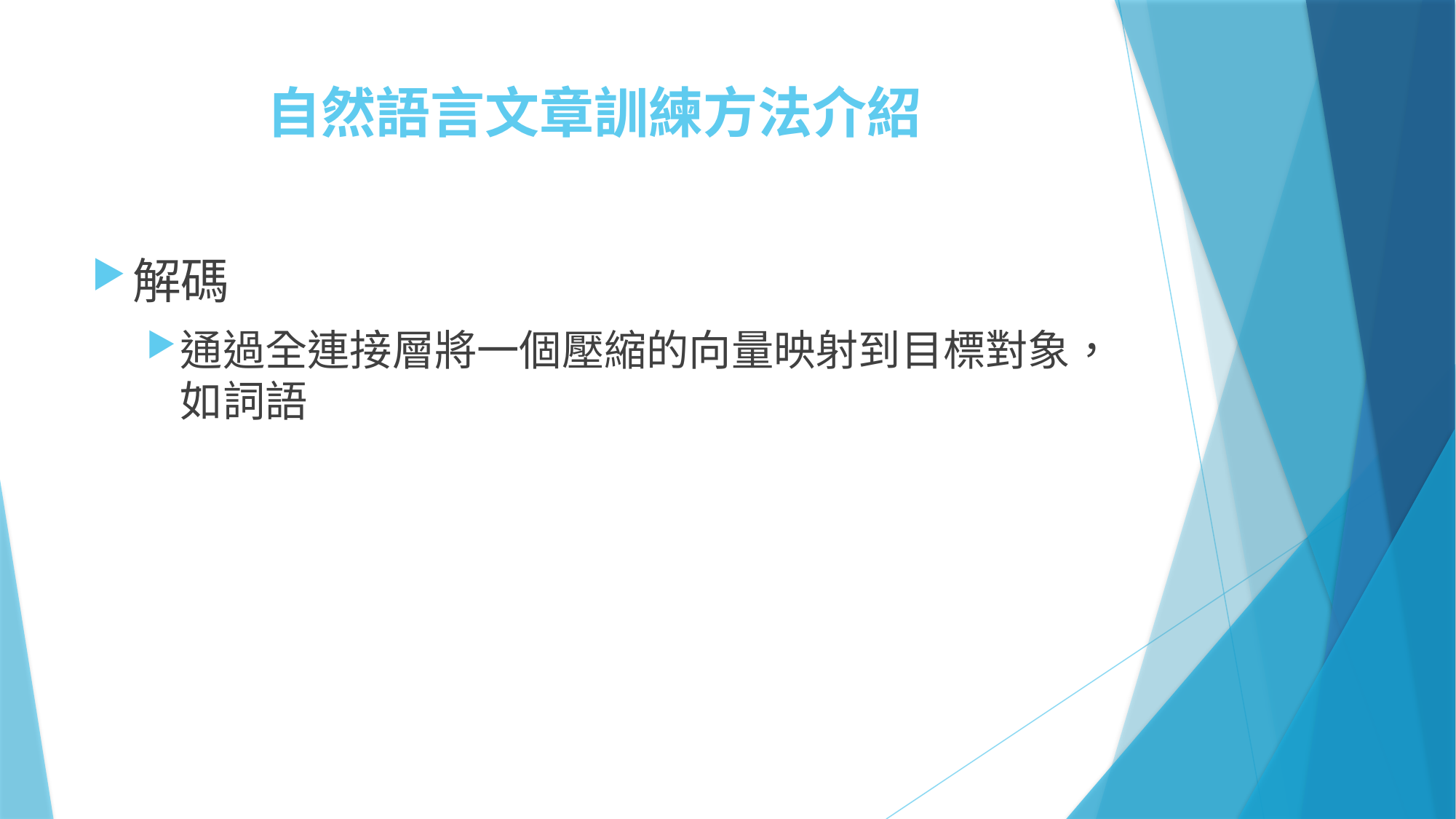

# 自然語言文章訓練方法介紹
解碼
通過全連接層將一個壓縮的向量映射到目標對象，如詞語